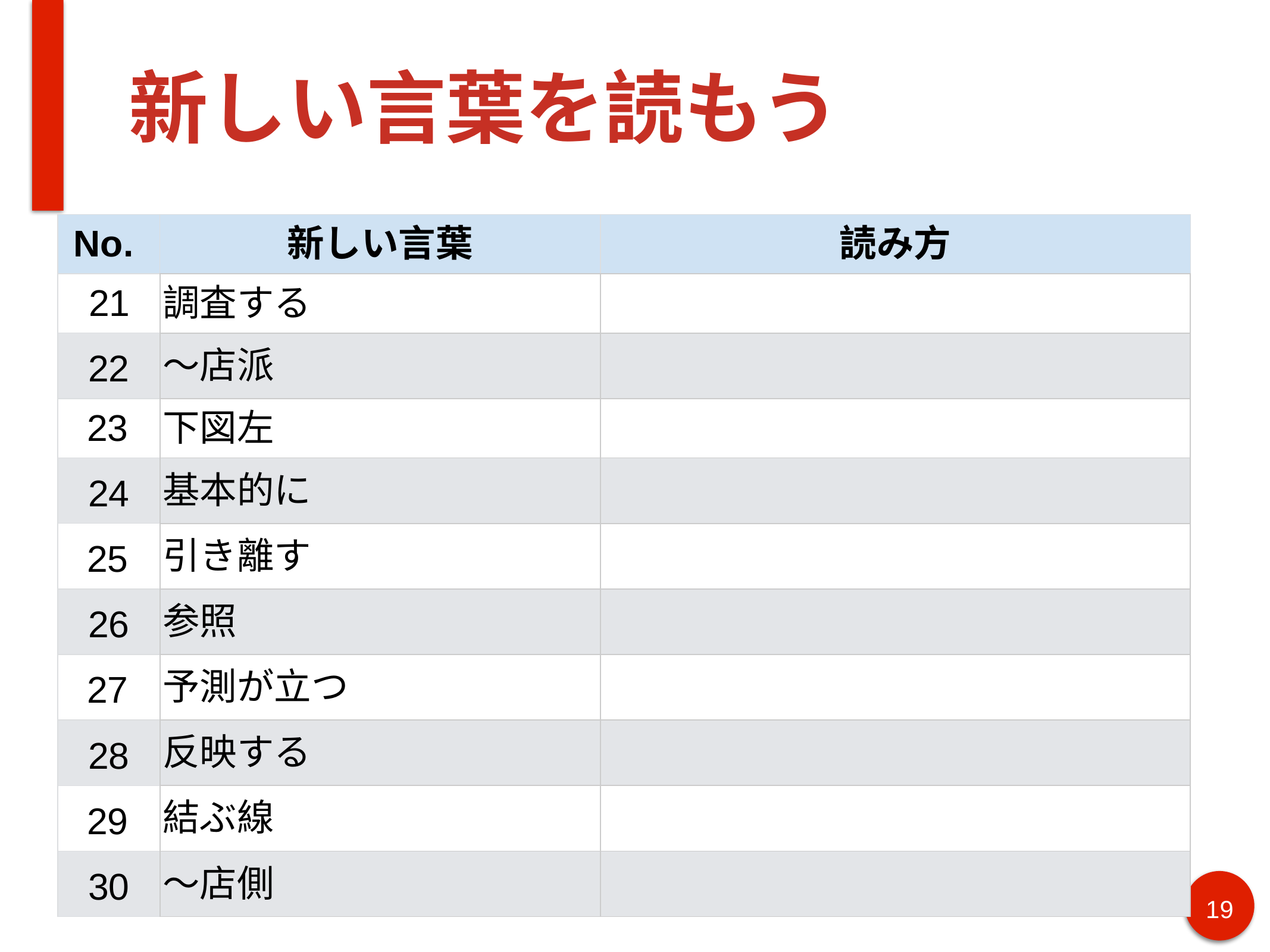

# 新しい言葉を読もう
| No. | 新しい言葉 | 読み方 |
| --- | --- | --- |
| 21 | 調査する |  |
| 22 | ～店派 |  |
| 23 | 下図左 |  |
| 24 | 基本的に |  |
| 25 | 引き離す |  |
| 26 | 参照 |  |
| 27 | 予測が立つ |  |
| 28 | 反映する |  |
| 29 | 結ぶ線 |  |
| 30 | ～店側 |  |
19